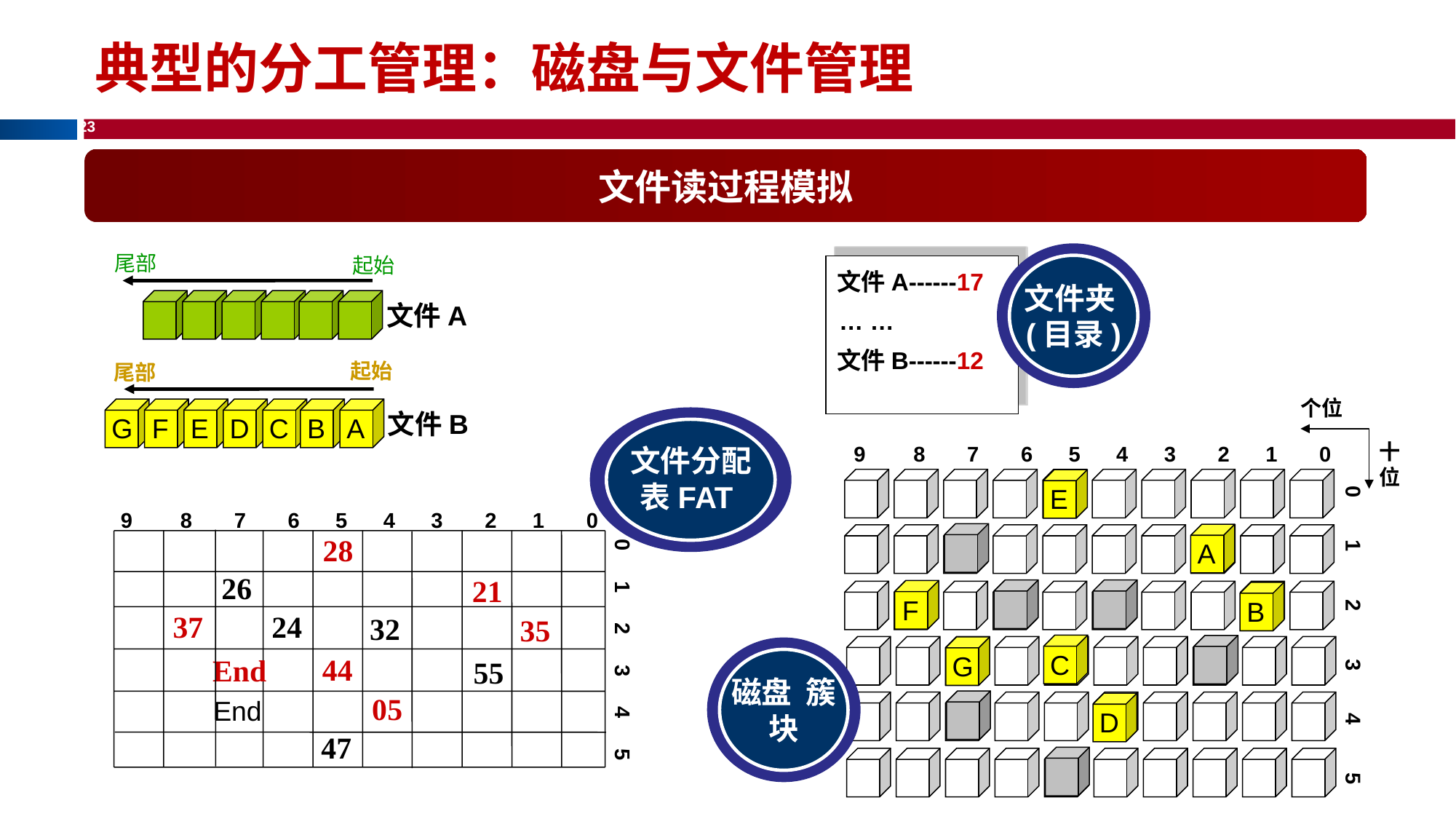

典型的分工管理：磁盘与文件管理
文件读过程模拟

文件夹(目录)
尾部
起始

文件A
 文件A------17
  … …
 文件B------12

起始
尾部

G

F

E

D

C

B

A
文件B
个位

十位
9        8       7       6      5      4      3       2      1       0

0       1        2        3       4        5

文件分配表FAT

E
9        8       7       6      5      4      3       2      1       0

0     1     2     3     4     5

A
28

26
21

F

B
37
24
32
35

C

G

磁盘  簇块
44
End
55
05
End

D
47